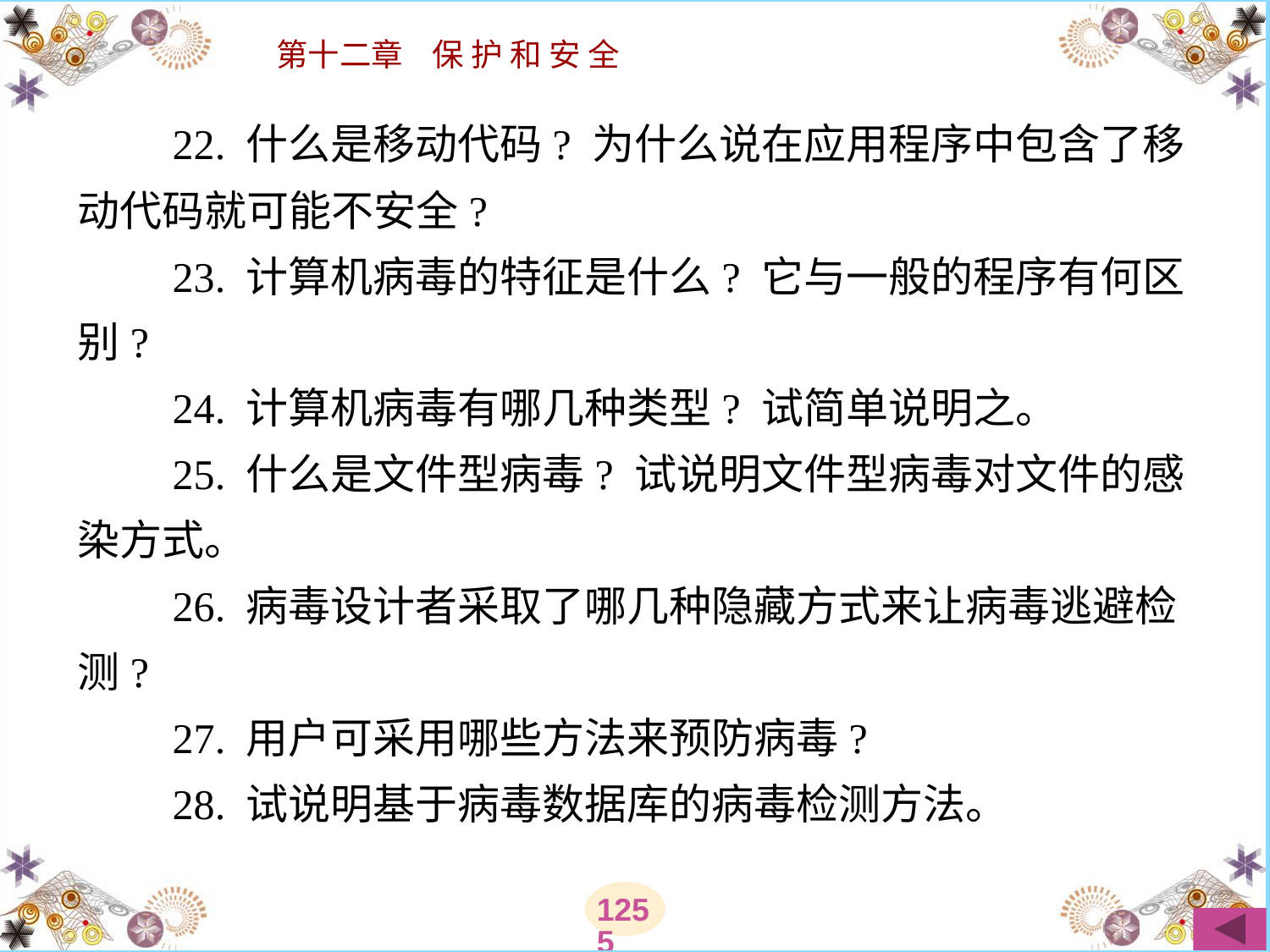

# 22. 什么是移动代码? 为什么说在应用程序中包含了移动代码就可能不安全? 　　23. 计算机病毒的特征是什么? 它与一般的程序有何区别? 　　24. 计算机病毒有哪几种类型? 试简单说明之。 　　25. 什么是文件型病毒? 试说明文件型病毒对文件的感染方式。 　　26. 病毒设计者采取了哪几种隐藏方式来让病毒逃避检测? 　　27. 用户可采用哪些方法来预防病毒? 　　28. 试说明基于病毒数据库的病毒检测方法。